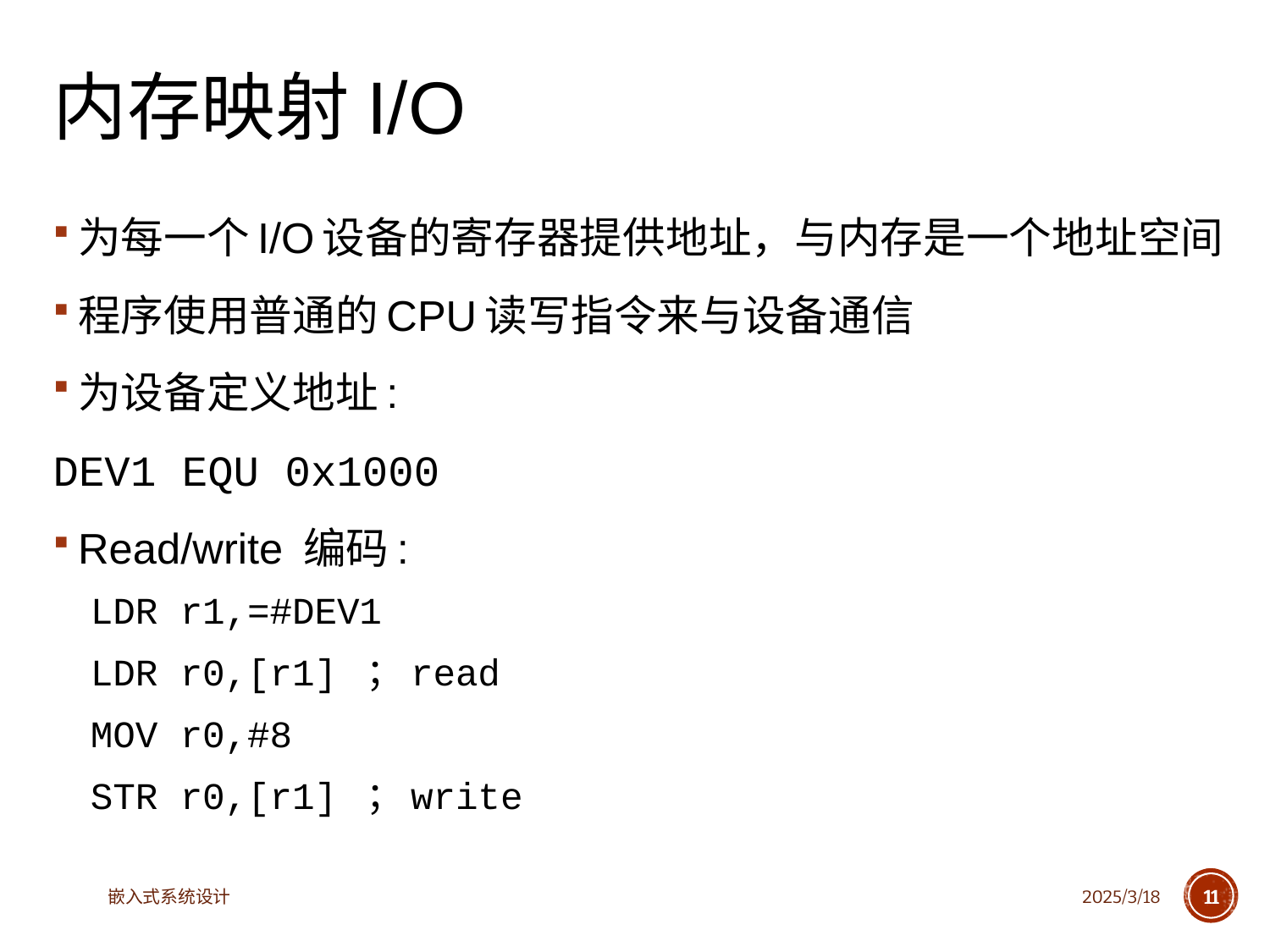

# 内存映射I/O
为每一个I/O设备的寄存器提供地址，与内存是一个地址空间
程序使用普通的CPU读写指令来与设备通信
为设备定义地址:
DEV1 EQU 0x1000
Read/write 编码:
LDR r1,=#DEV1
LDR r0,[r1] ；read
MOV r0,#8
STR r0,[r1] ；write
嵌入式系统设计
2025/3/18
11